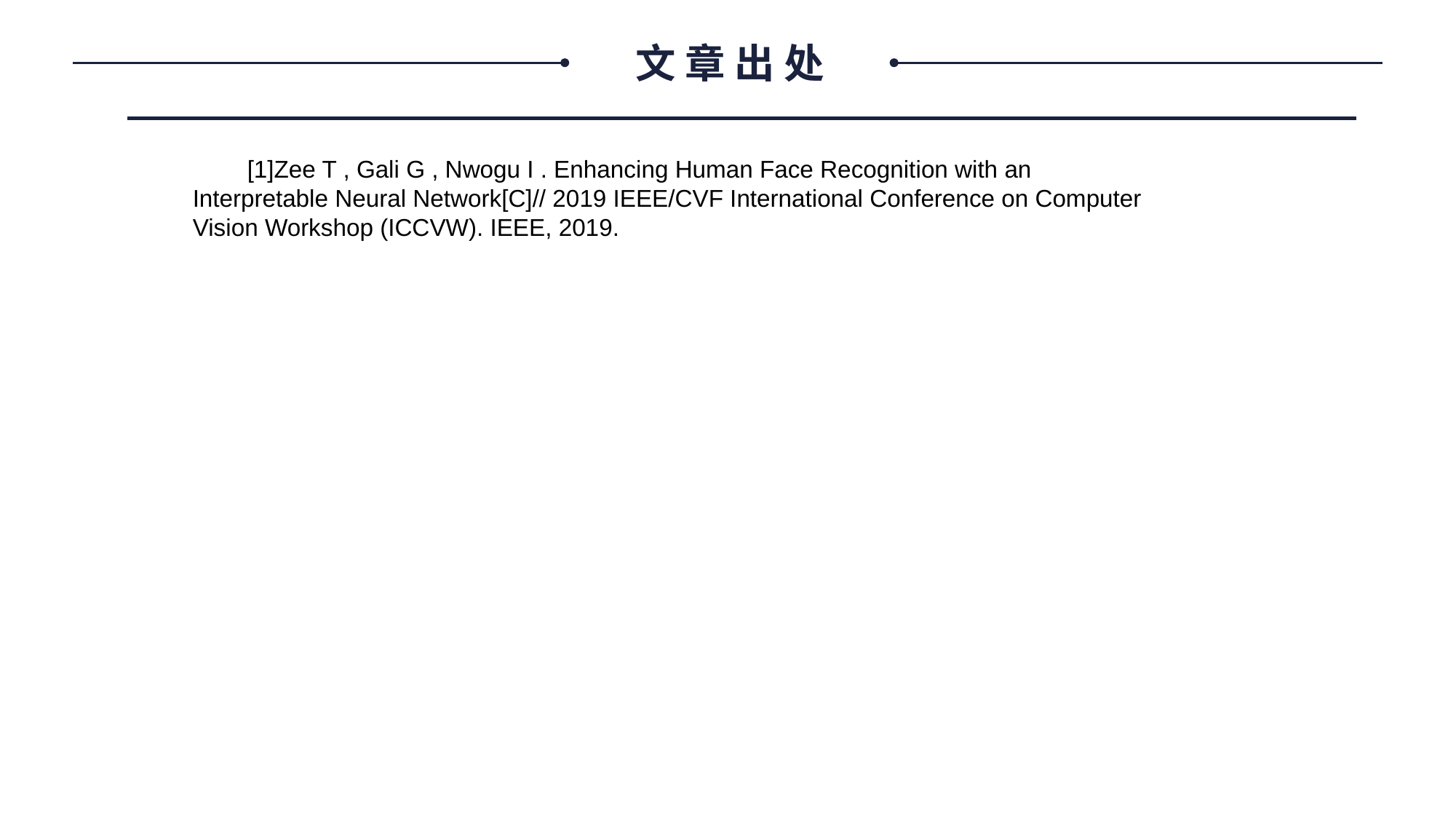

文章出处

[1]Zee T , Gali G , Nwogu I . Enhancing Human Face Recognition with an Interpretable Neural Network[C]// 2019 IEEE/CVF International Conference on Computer Vision Workshop (ICCVW). IEEE, 2019.